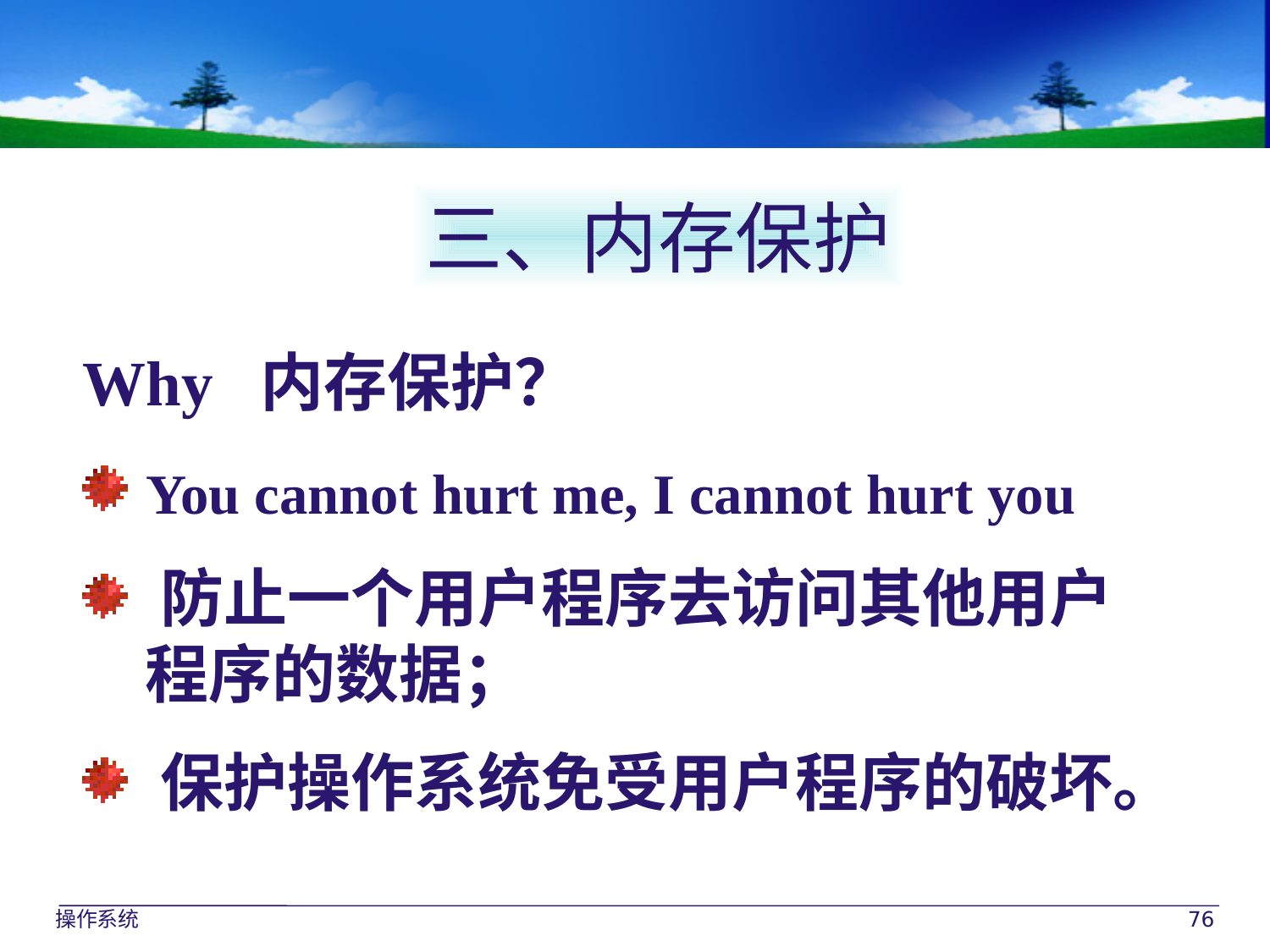

三、内存保护
Why  内存保护？
 You cannot hurt me, I cannot hurt you
 防止一个用户程序去访问其他用户
 程序的数据；
 保护操作系统免受用户程序的破坏。
操作系统
76